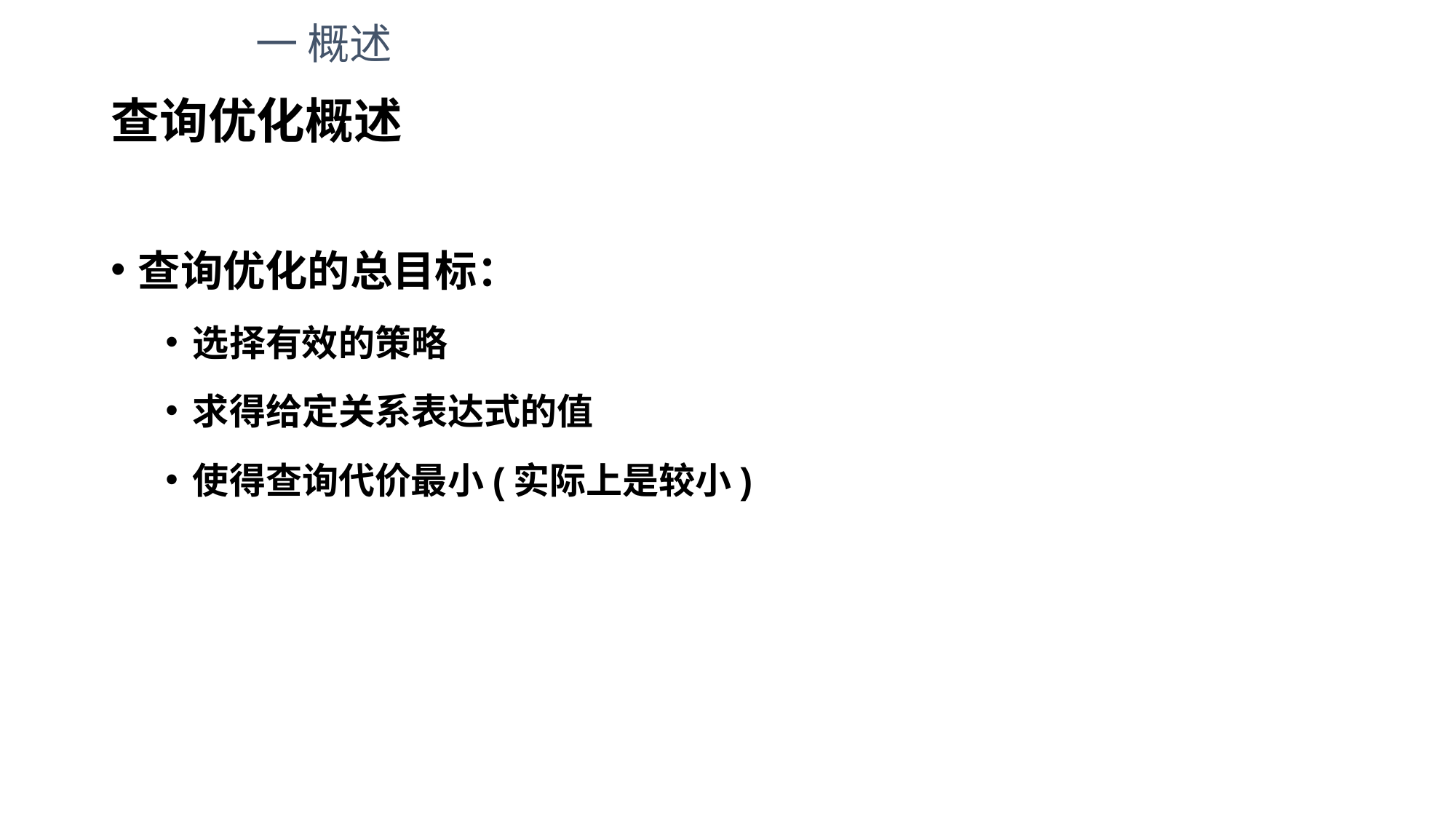

一 概述
# 查询优化概述
查询优化的总目标：
选择有效的策略
求得给定关系表达式的值
使得查询代价最小(实际上是较小)
78